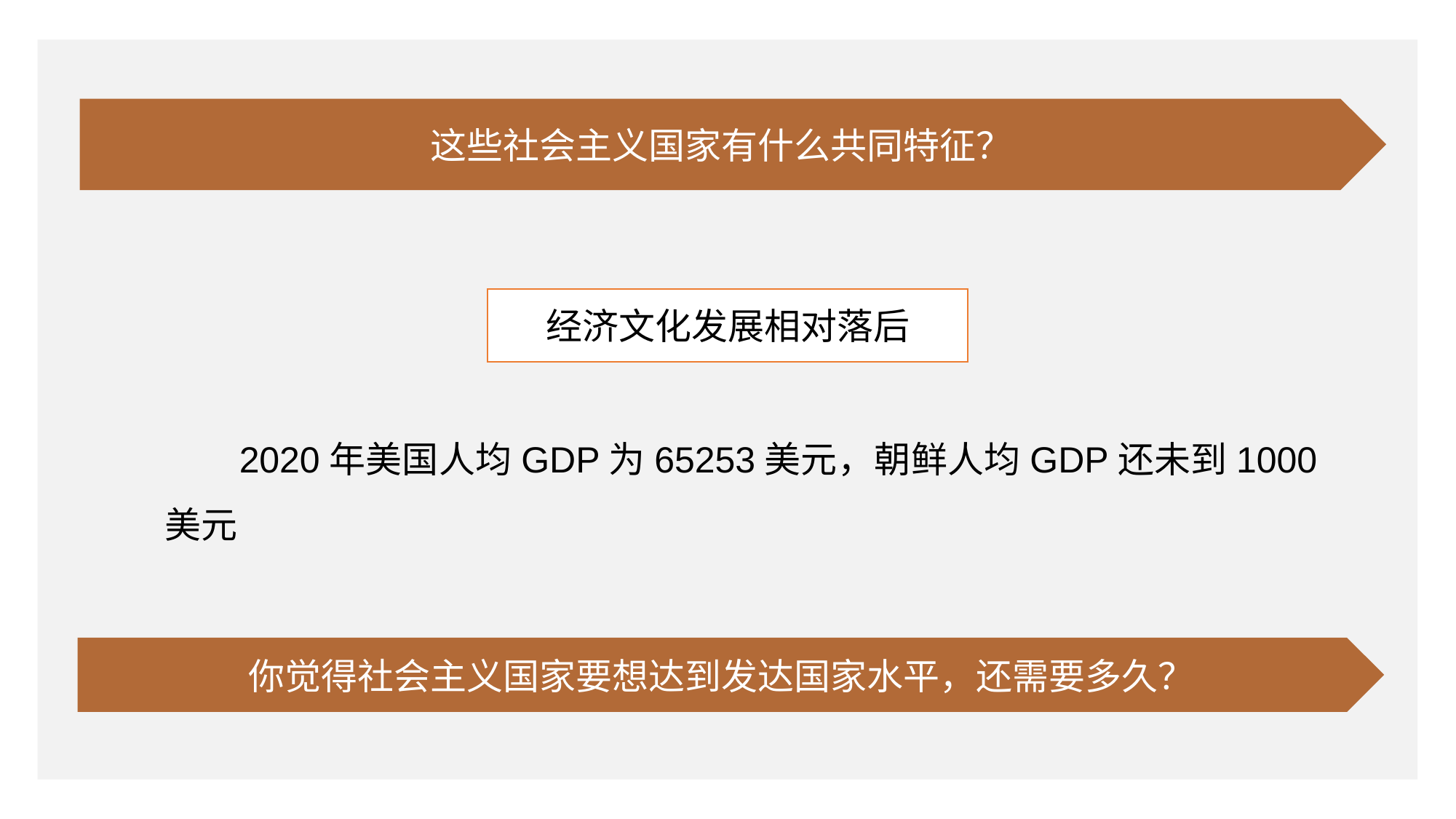

这些社会主义国家有什么共同特征？
经济文化发展相对落后
2020年美国人均GDP为65253美元，朝鲜人均GDP还未到1000美元
你觉得社会主义国家要想达到发达国家水平，还需要多久？